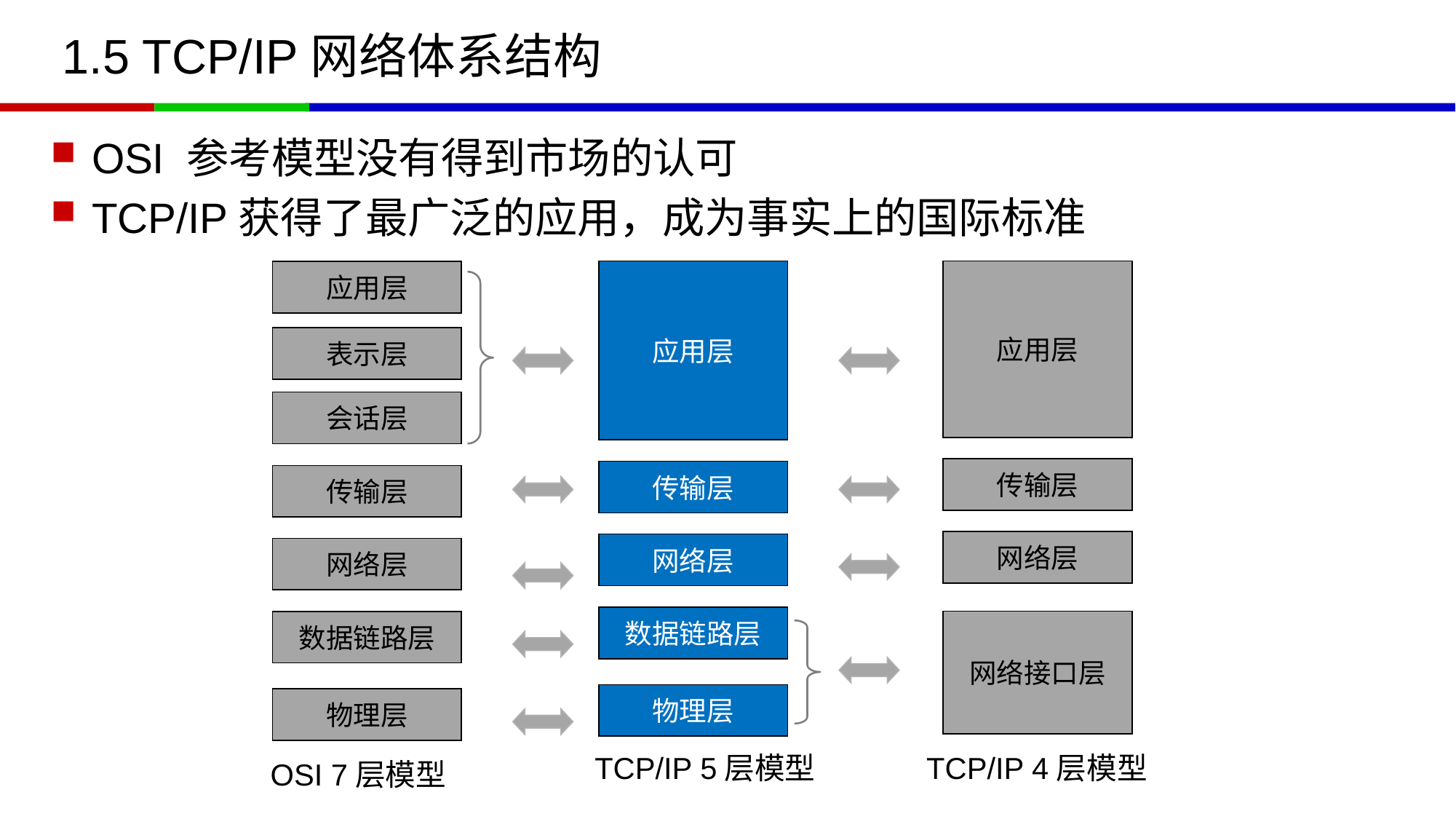

# 1.5 TCP/IP网络体系结构
OSI 参考模型没有得到市场的认可
TCP/IP获得了最广泛的应用，成为事实上的国际标准
应用层
应用层
应用层

表示层

会话层
传输层
传输层
传输层

网络层
网络层
网络层

数据链路层
网络接口层
数据链路层

物理层
物理层

TCP/IP 4层模型
TCP/IP 5层模型
OSI 7层模型
50